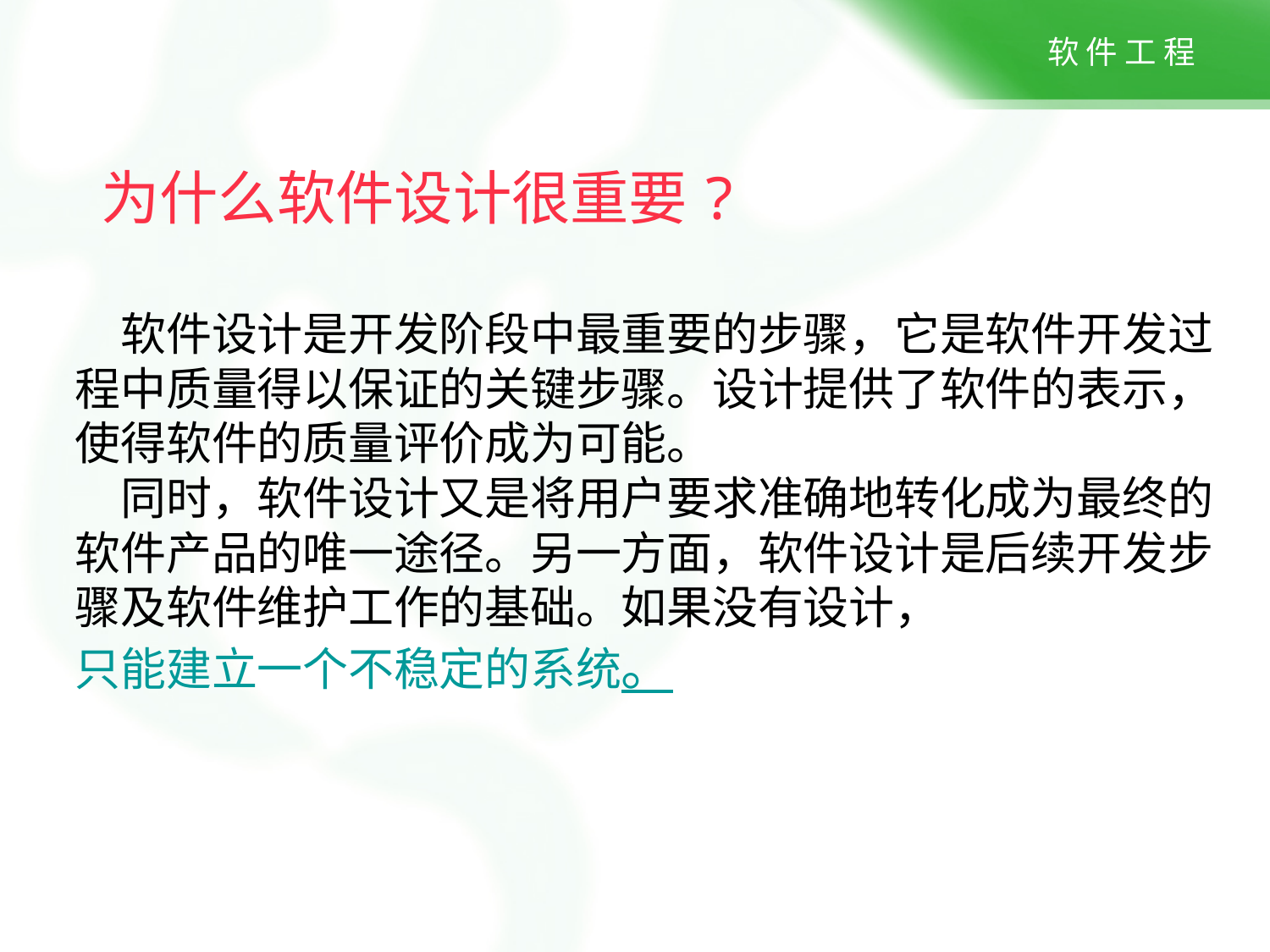

为什么软件设计很重要?
　软件设计是开发阶段中最重要的步骤，它是软件开发过程中质量得以保证的关键步骤。设计提供了软件的表示，使得软件的质量评价成为可能。
　同时，软件设计又是将用户要求准确地转化成为最终的软件产品的唯一途径。另一方面，软件设计是后续开发步骤及软件维护工作的基础。如果没有设计，只能建立一个不稳定的系统。